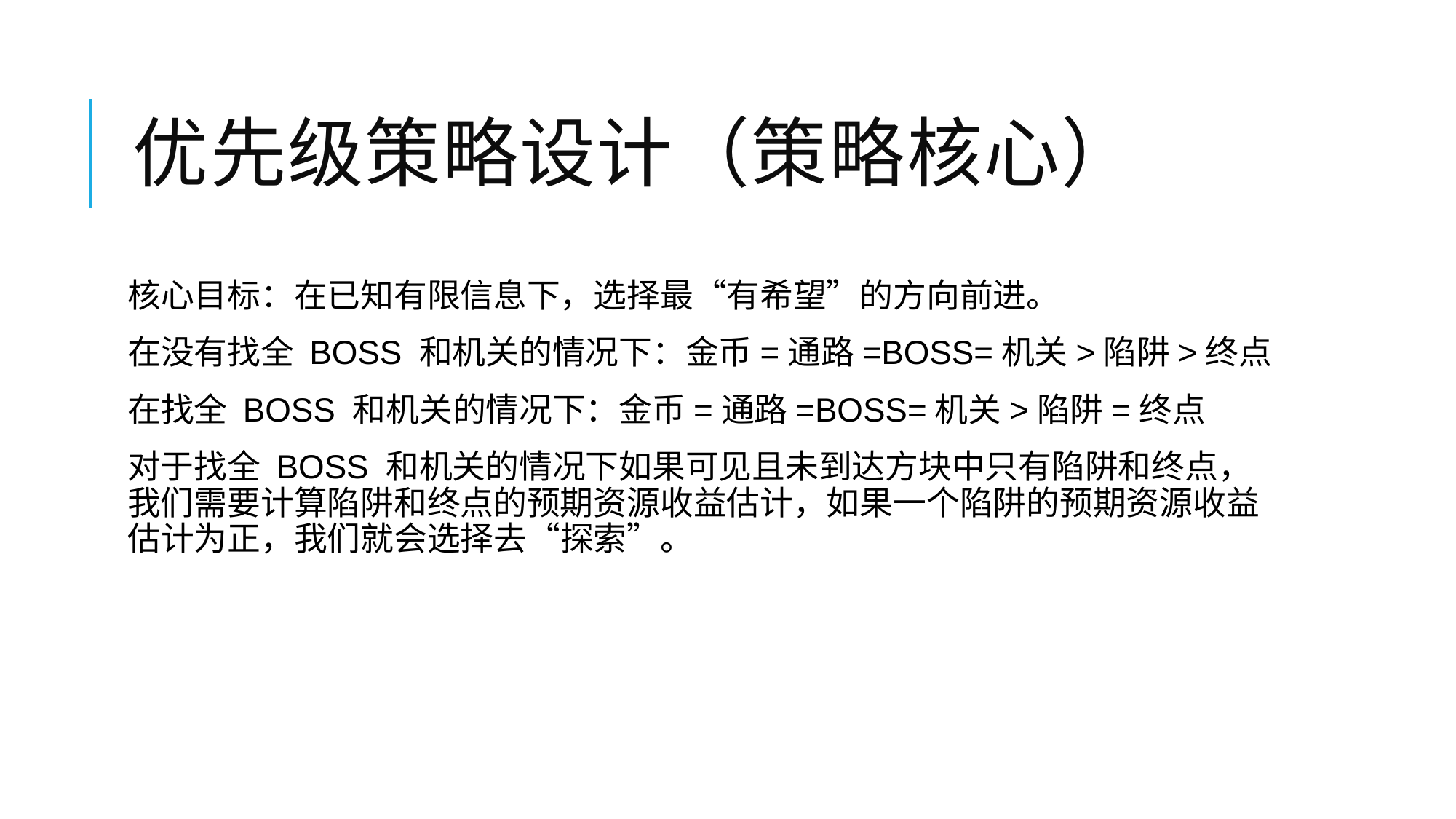

# 优先级策略设计（策略核心）
核心目标：在已知有限信息下，选择最“有希望”的方向前进。
在没有找全 BOSS 和机关的情况下：金币=通路=BOSS=机关>陷阱>终点
在找全 BOSS 和机关的情况下：金币=通路=BOSS=机关>陷阱=终点
对于找全 BOSS 和机关的情况下如果可见且未到达方块中只有陷阱和终点，我们需要计算陷阱和终点的预期资源收益估计，如果一个陷阱的预期资源收益估计为正，我们就会选择去“探索”。